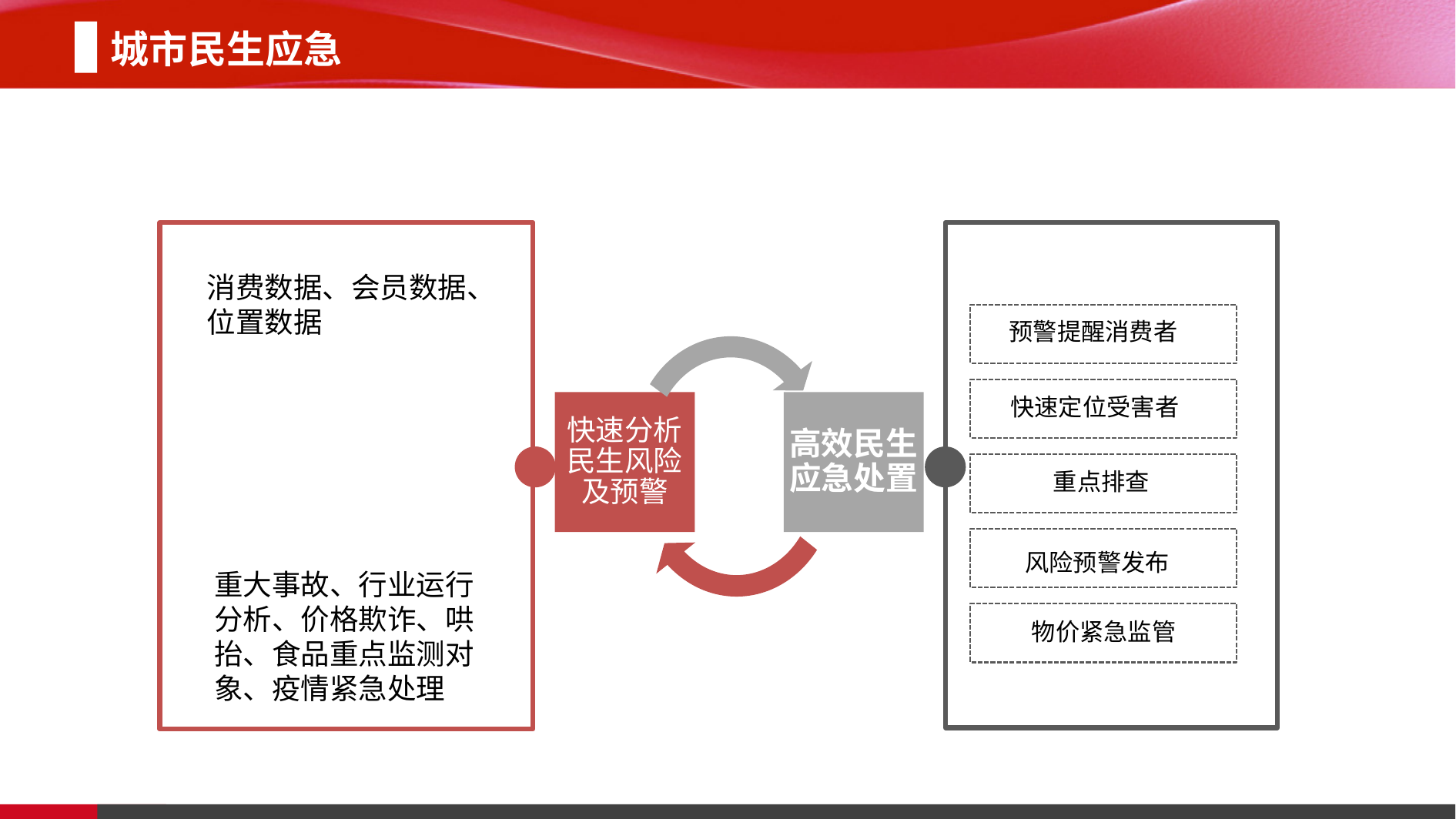

城市民生应急

消费数据、会员数据、位置数据
高效民生应急处置
快速分析民生风险及预警

预警提醒消费者

快速定位受害者

重点排查

风险预警发布
重大事故、行业运行分析、价格欺诈、哄抬、食品重点监测对象、疫情紧急处理

物价紧急监管